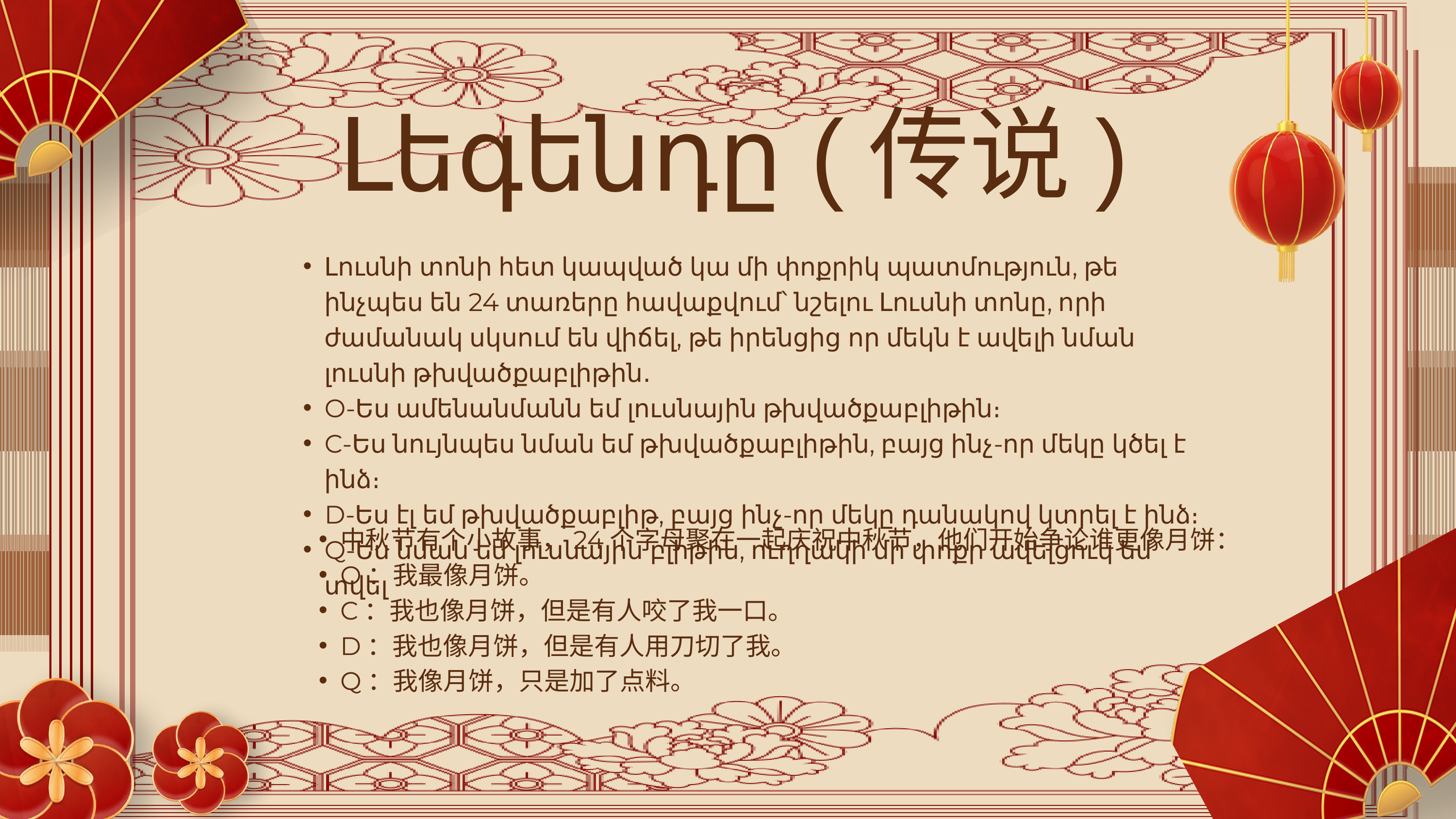

Լեգենդը (传说)
Լուսնի տոնի հետ կապված կա մի փոքրիկ պատմություն, թե ինչպես են 24 տառերը հավաքվում՝ նշելու Լուսնի տոնը, որի ժամանակ սկսում են վիճել, թե իրենցից որ մեկն է ավելի նման լուսնի թխվածքաբլիթին․
O-Ես ամենանմանն եմ լուսնային թխվածքաբլիթին։
C-Ես նույնպես նման եմ թխվածքաբլիթին, բայց ինչ-որ մեկը կծել է ինձ։
D-Ես էլ եմ թխվածքաբլիթ, բայց ինչ-որ մեկը դանակով կտրել է ինձ։
Q-Ես նման եմ լուսնային բլիթին, ուղղակի մի փոքր ավելցուկ եմ տվել

中秋节有个小故事，24个字母聚在一起庆祝中秋节，他们开始争论谁更像月饼：
O：我最像月饼。
C：我也像月饼，但是有人咬了我一口。
D：我也像月饼，但是有人用刀切了我。
Q：我像月饼，只是加了点料。